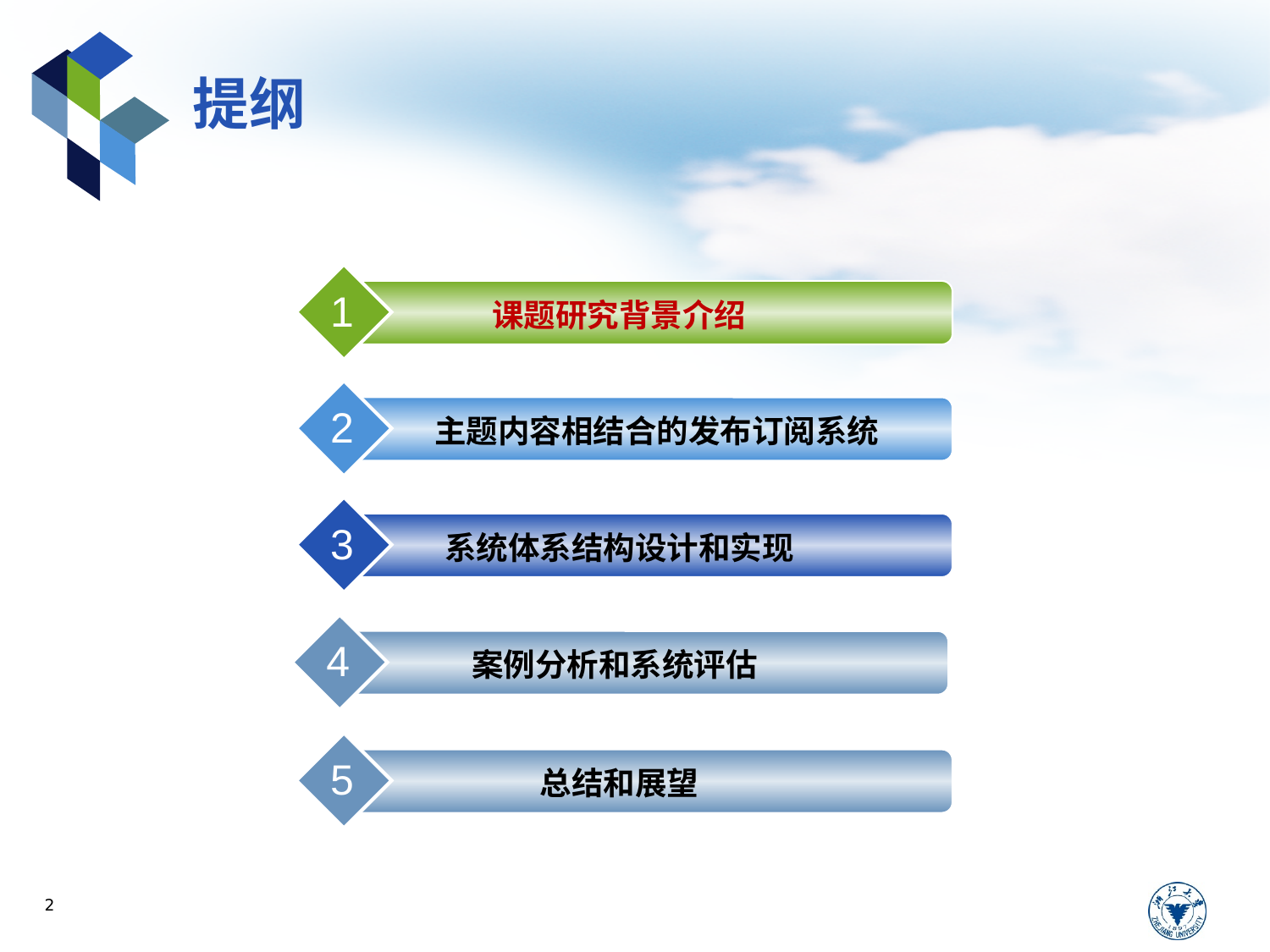

# 提纲

1

课题研究背景介绍

2

主题内容相结合的发布订阅系统

3

系统体系结构设计和实现

4

案例分析和系统评估

5

总结和展望
2